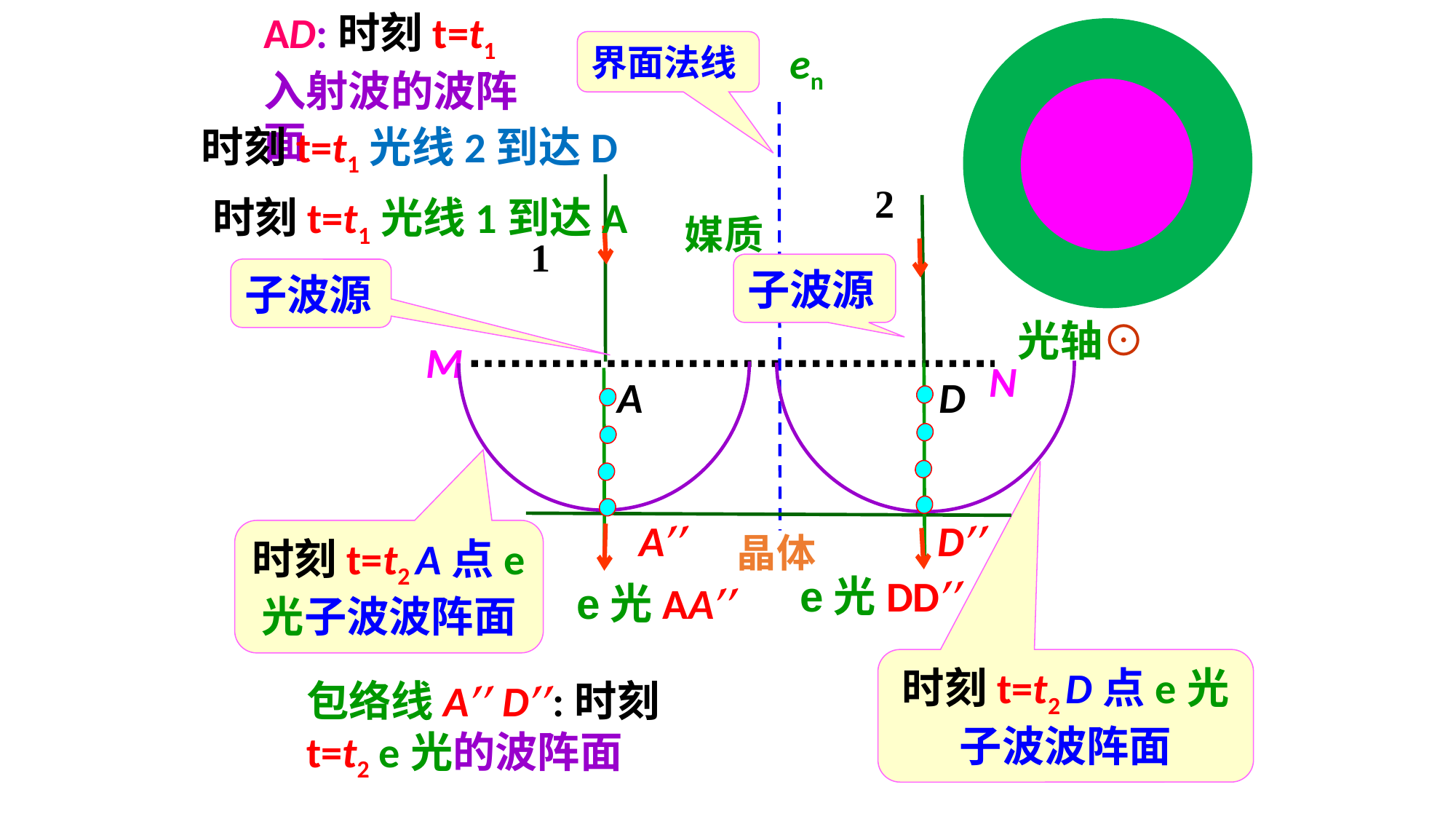

AD:时刻t=t1入射波的波阵面

en
界面法线

时刻t=t1光线2到达D
2

时刻t=t1光线1到达A

媒质

1

子波源
子波源
光轴⊙
M
N

D
A

A’’
D’’

晶体
时刻t=t2 A点e光子波波阵面

e光DD’’
e光AA’’
时刻t=t2 D点e光子波波阵面
包络线A’’ D’’:时刻t=t2 e光的波阵面